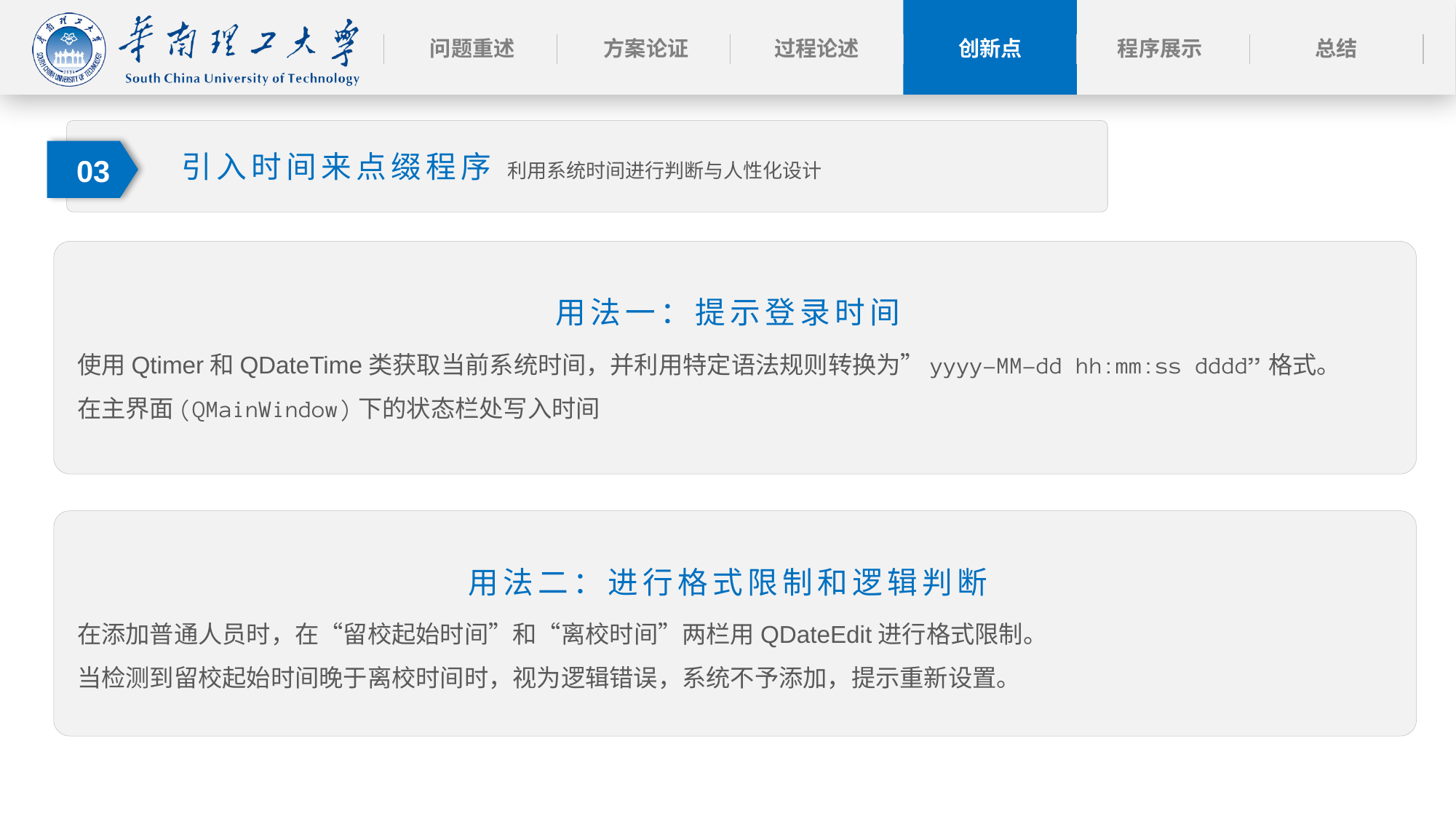

引入时间来点缀程序
利用系统时间进行判断与人性化设计

03

用法一：提示登录时间
使用Qtimer和QDateTime类获取当前系统时间，并利用特定语法规则转换为”yyyy-MM-dd hh:mm:ss dddd”格式。
在主界面(QMainWindow)下的状态栏处写入时间

用法二：进行格式限制和逻辑判断
在添加普通人员时，在“留校起始时间”和“离校时间”两栏用QDateEdit进行格式限制。
当检测到留校起始时间晚于离校时间时，视为逻辑错误，系统不予添加，提示重新设置。